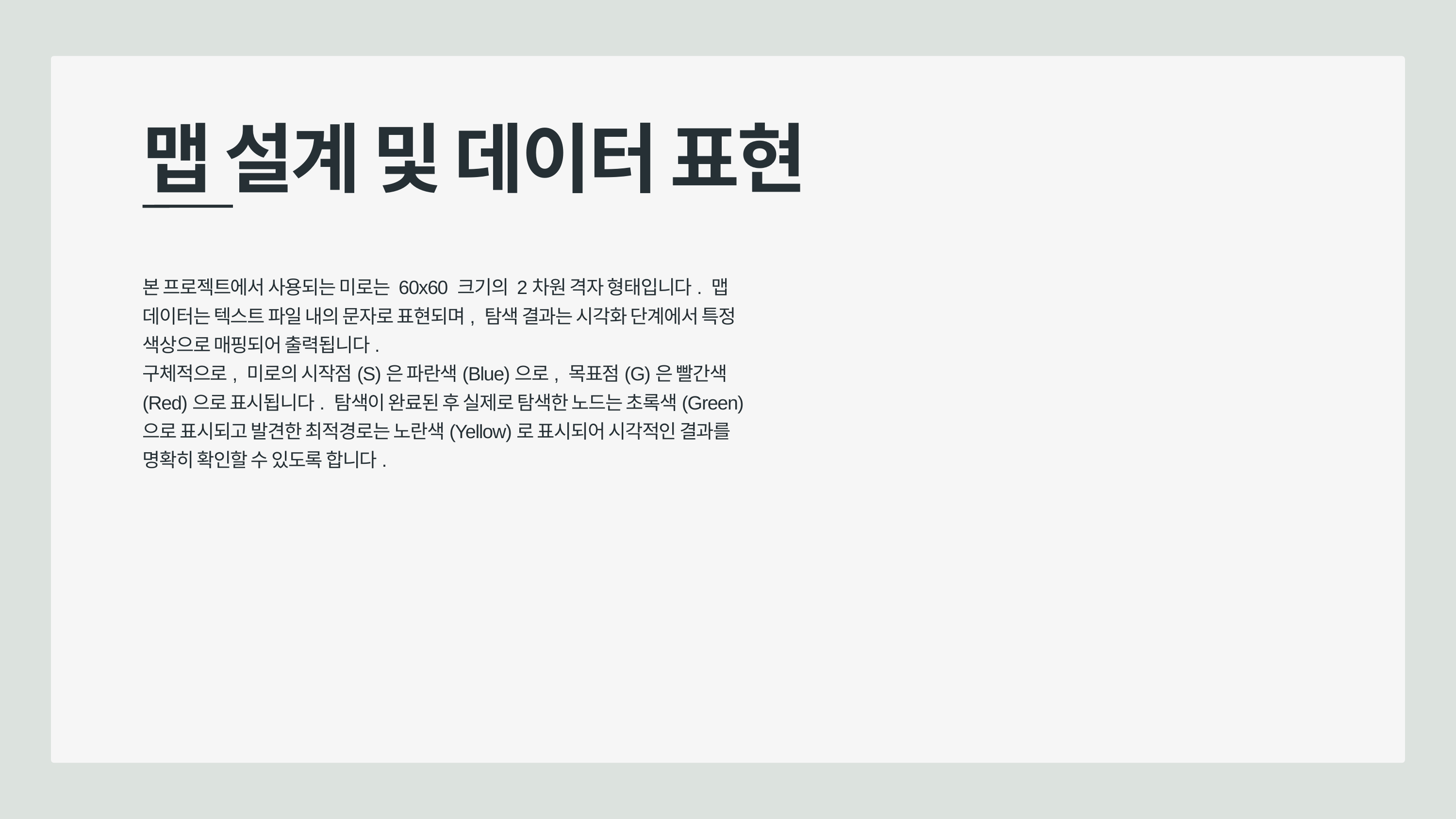

맵 설계 및 데이터 표현

본 프로젝트에서 사용되는 미로는 60x60 크기의 2차원 격자 형태입니다. 맵 데이터는 텍스트 파일 내의 문자로 표현되며, 탐색 결과는 시각화 단계에서 특정 색상으로 매핑되어 출력됩니다.
구체적으로, 미로의 시작점(S)은 파란색(Blue)으로, 목표점(G)은 빨간색(Red)으로 표시됩니다. 탐색이 완료된 후 실제로 탐색한 노드는 초록색(Green)으로 표시되고 발견한 최적경로는 노란색(Yellow)로 표시되어 시각적인 결과를 명확히 확인할 수 있도록 합니다.